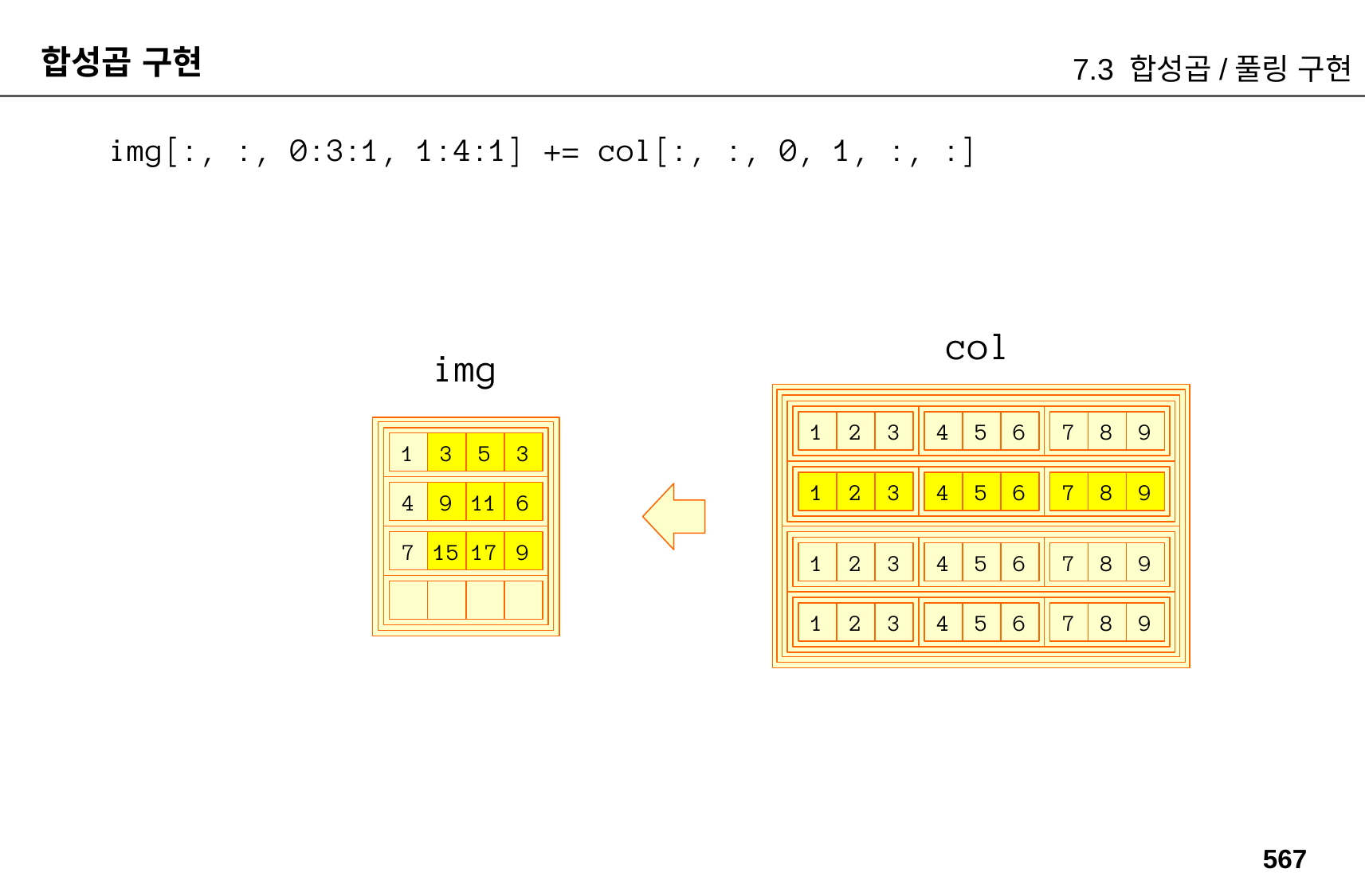

합성곱 구현
7.3 합성곱/풀링 구현
img[:, :, 0:3:1, 1:4:1] += col[:, :, 0, 1, :, :]
col
img

1
2
3
4
5
6
7
8
9

1
3
5
3

9
1
2
3
4
5
6
7
8

4
9
11
6

7
15
17
9

1
2
3
4
5
6
7
8
9

1
2
3
4
5
6
7
8
9